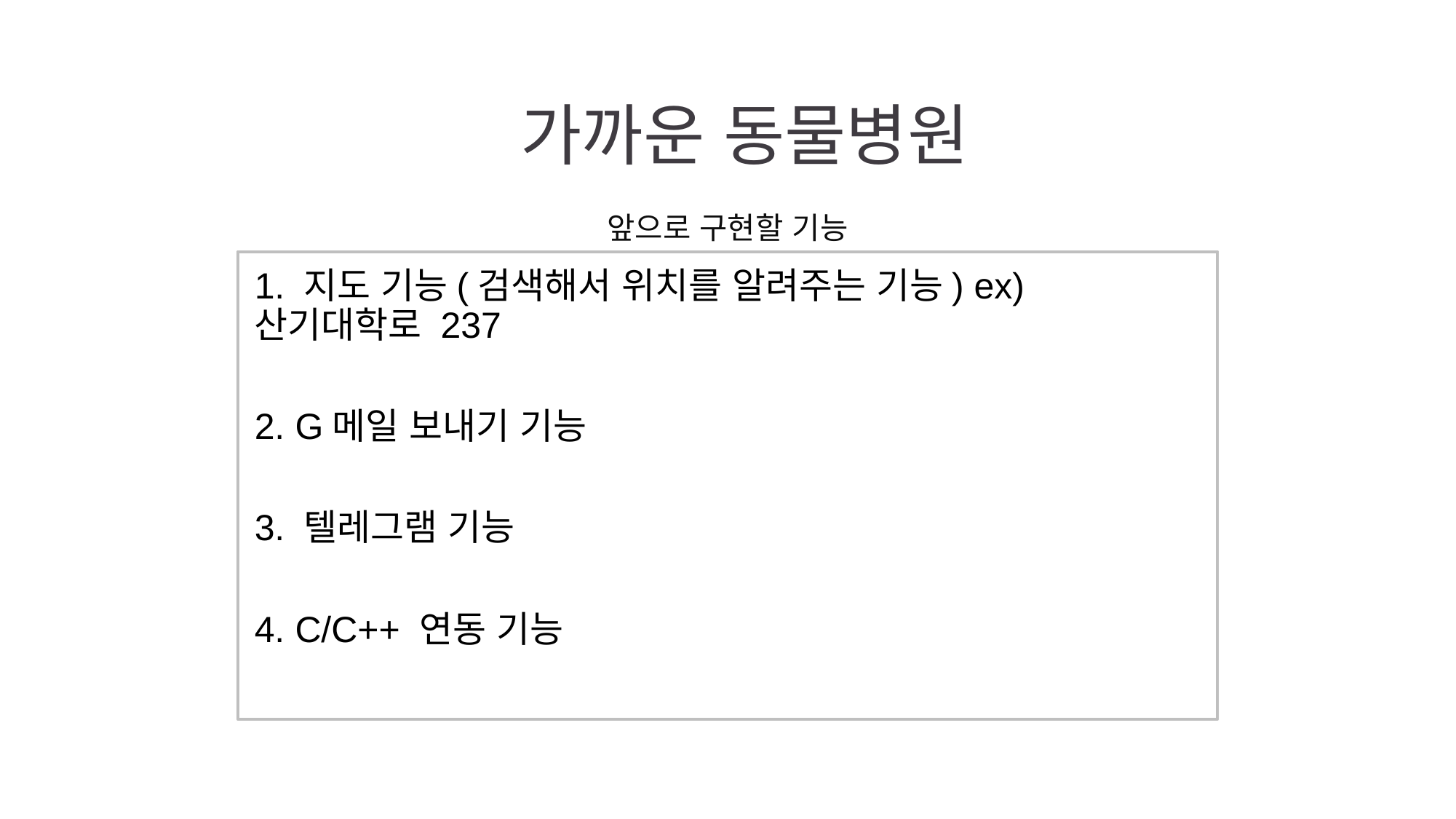

가까운 동물병원

앞으로 구현할 기능

1. 지도 기능(검색해서 위치를 알려주는 기능) ex)산기대학로 237

2. G메일 보내기 기능

3. 텔레그램 기능

4. C/C++ 연동 기능